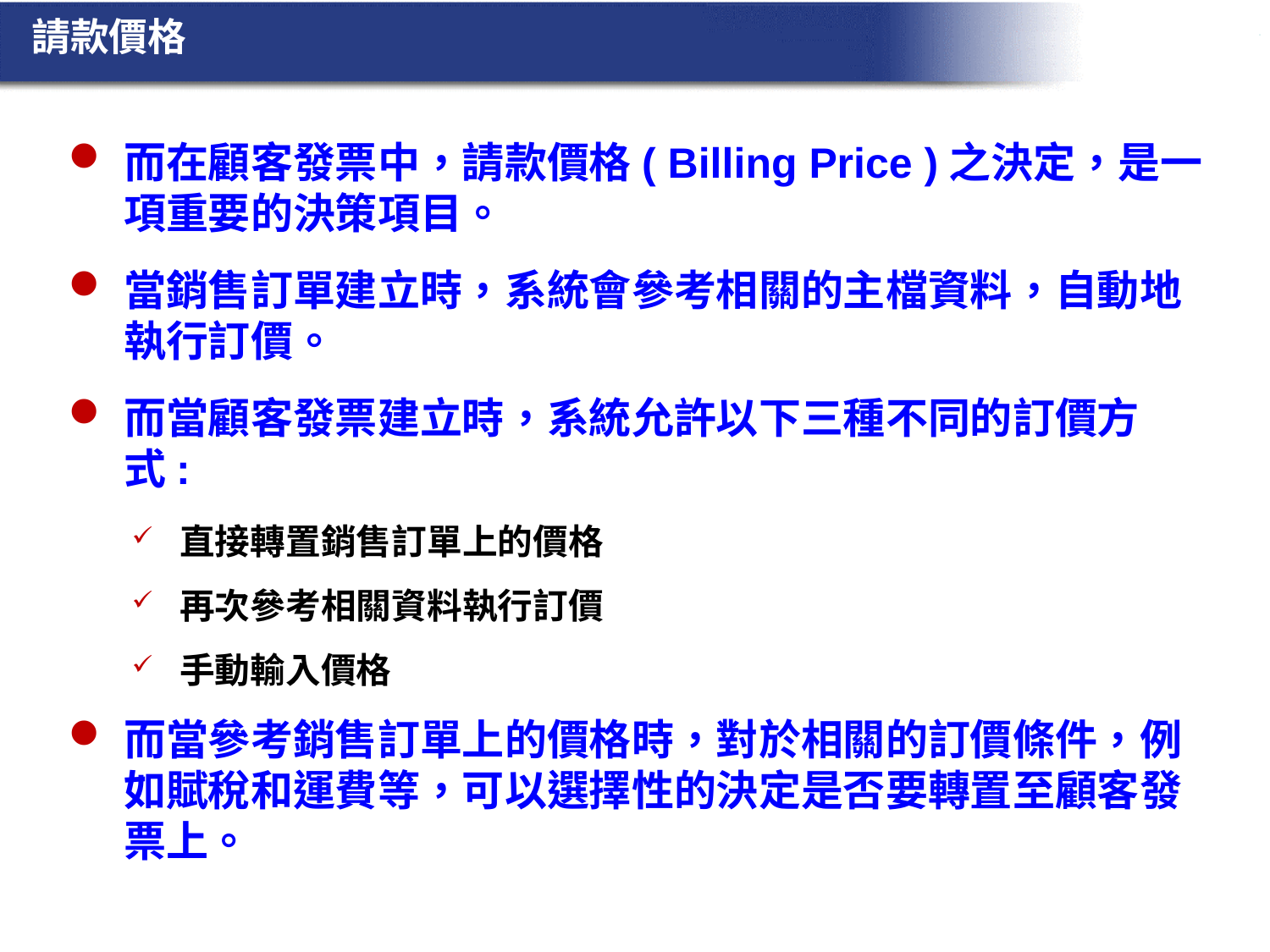

請款價格
而在顧客發票中，請款價格( Billing Price )之決定，是一項重要的決策項目。
當銷售訂單建立時，系統會參考相關的主檔資料，自動地執行訂價。
而當顧客發票建立時，系統允許以下三種不同的訂價方式:
直接轉置銷售訂單上的價格
再次參考相關資料執行訂價
手動輸入價格
而當參考銷售訂單上的價格時，對於相關的訂價條件，例如賦稅和運費等，可以選擇性的決定是否要轉置至顧客發票上。